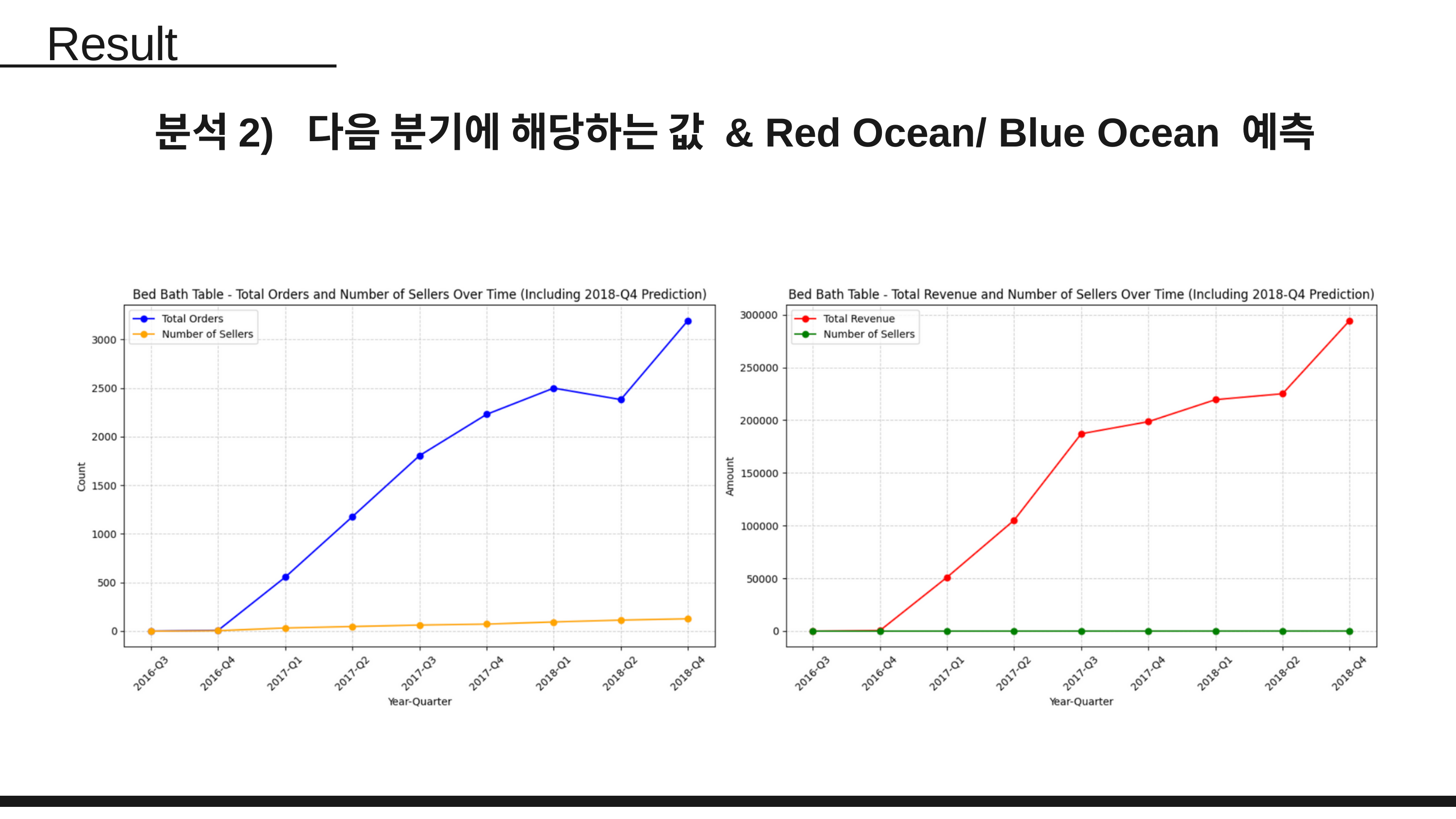

Result

분석2)  다음 분기에 해당하는 값 & Red Ocean/ Blue Ocean 예측